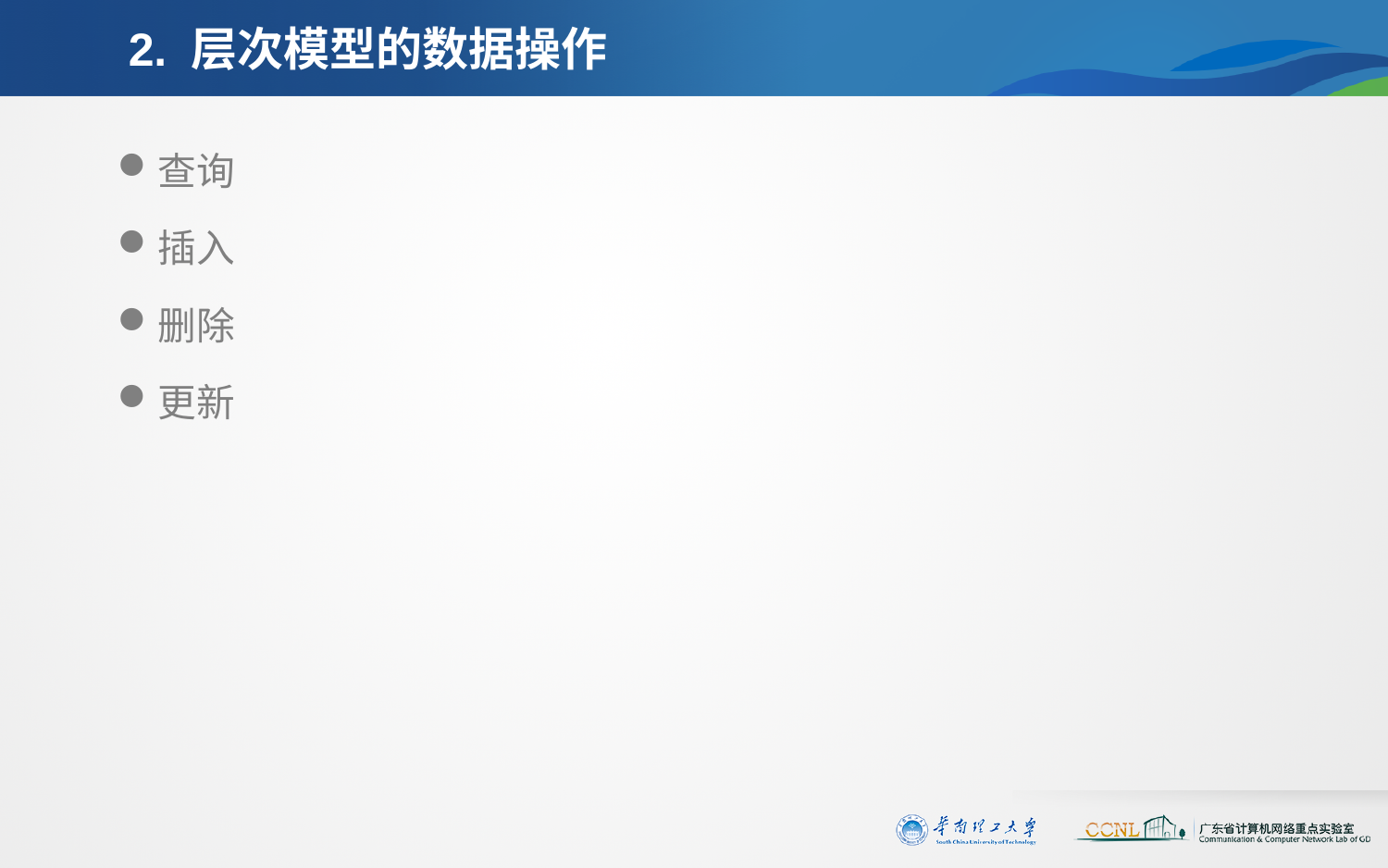

# 2. 层次模型的数据操作
查询
插入
删除
更新